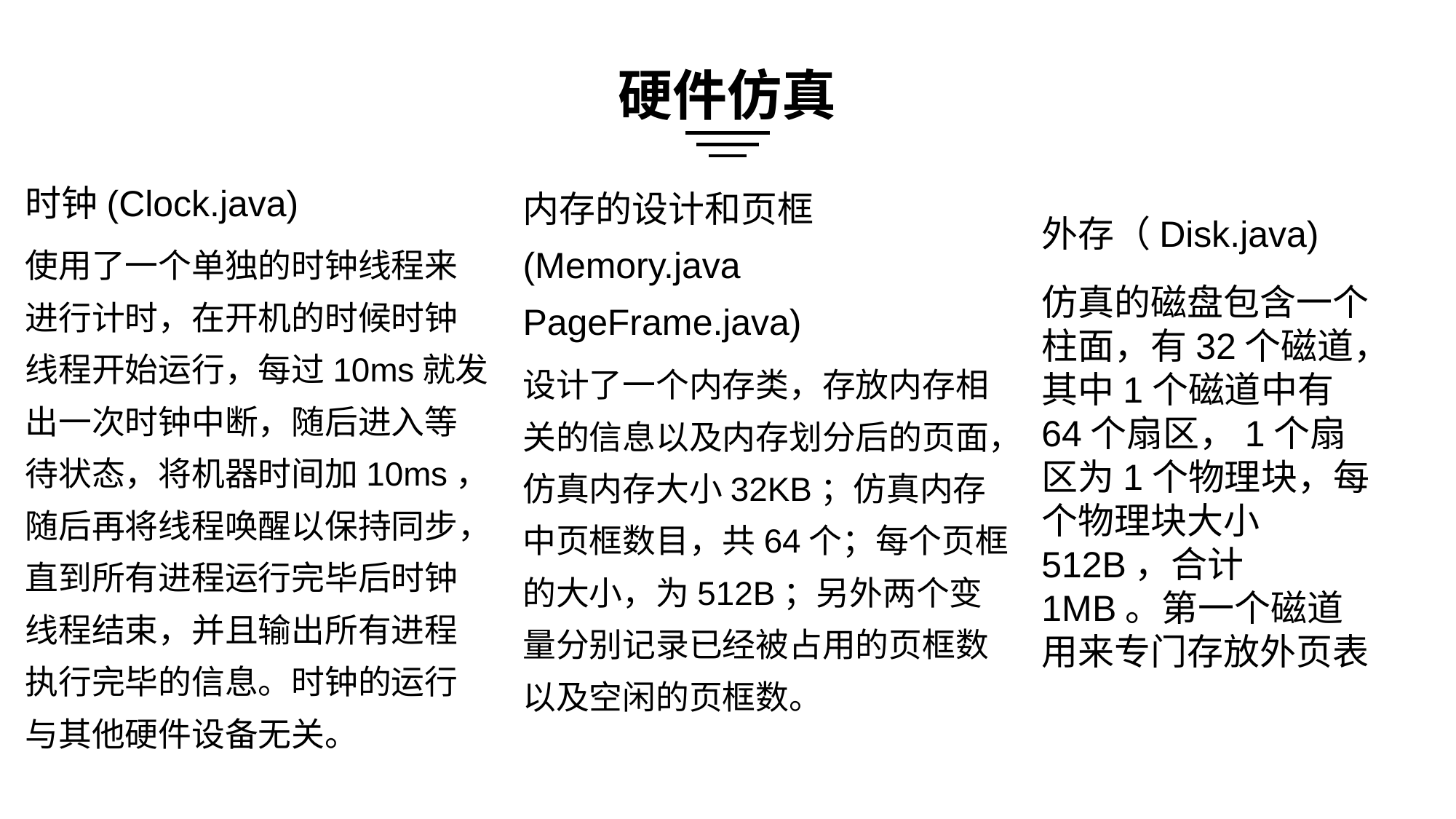

硬件仿真
外存（Disk.java)
仿真的磁盘包含一个柱面，有32个磁道，其中1个磁道中有64个扇区，1个扇区为1个物理块，每个物理块大小512B，合计1MB。第一个磁道用来专门存放外页表
时钟(Clock.java)
使用了一个单独的时钟线程来进行计时，在开机的时候时钟线程开始运行，每过10ms就发出一次时钟中断，随后进入等待状态，将机器时间加10ms，随后再将线程唤醒以保持同步，直到所有进程运行完毕后时钟线程结束，并且输出所有进程执行完毕的信息。时钟的运行与其他硬件设备无关。

内存的设计和页框(Memory.java PageFrame.java)
设计了一个内存类，存放内存相关的信息以及内存划分后的页面，仿真内存大小32KB；仿真内存中页框数目，共64个；每个页框的大小，为512B；另外两个变量分别记录已经被占用的页框数以及空闲的页框数。